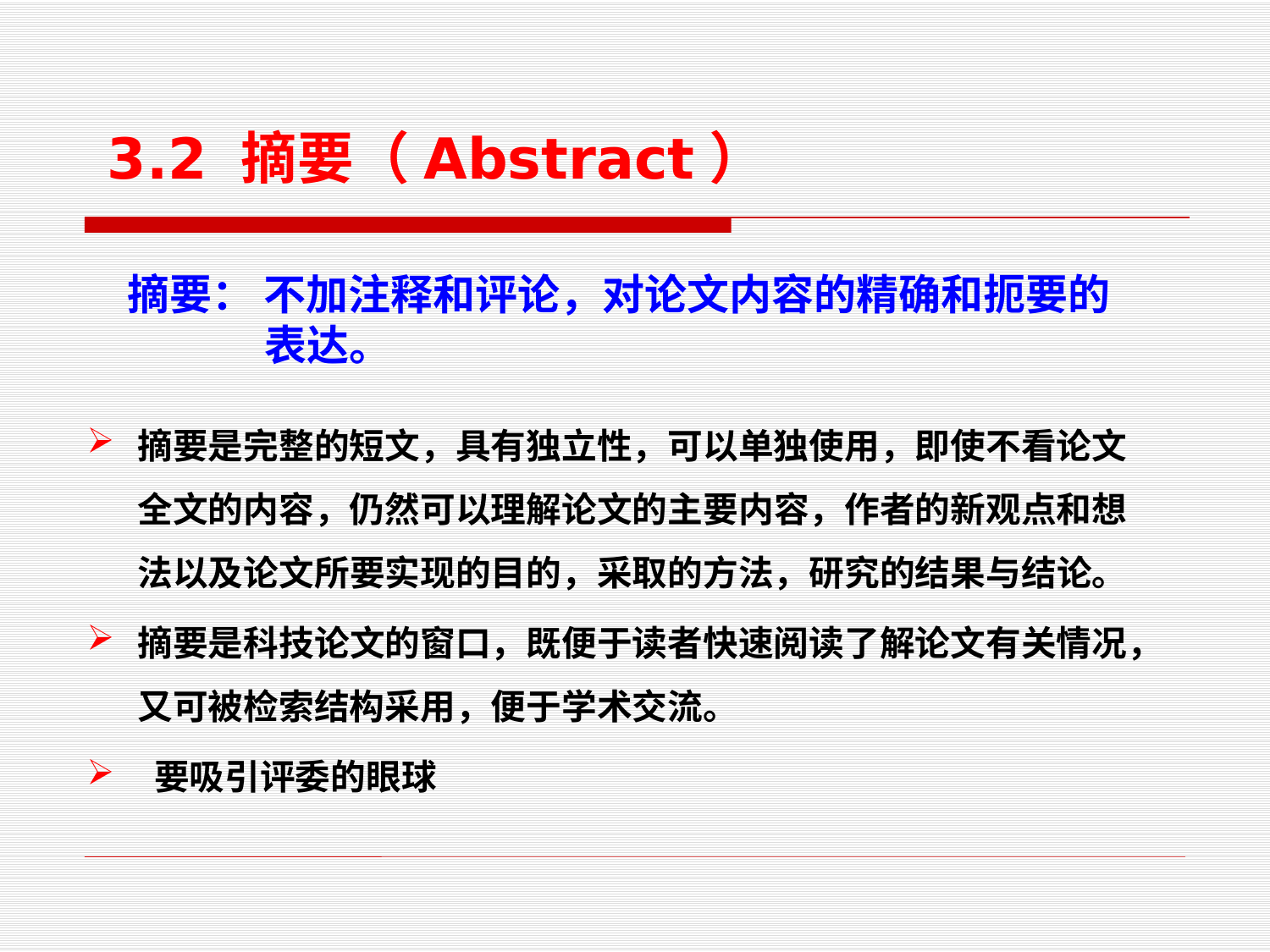

3.2 摘要（Abstract）
摘要： 不加注释和评论，对论文内容的精确和扼要的表达。
摘要是完整的短文，具有独立性，可以单独使用，即使不看论文全文的内容，仍然可以理解论文的主要内容，作者的新观点和想法以及论文所要实现的目的，采取的方法，研究的结果与结论。
摘要是科技论文的窗口，既便于读者快速阅读了解论文有关情况，又可被检索结构采用，便于学术交流。
 要吸引评委的眼球